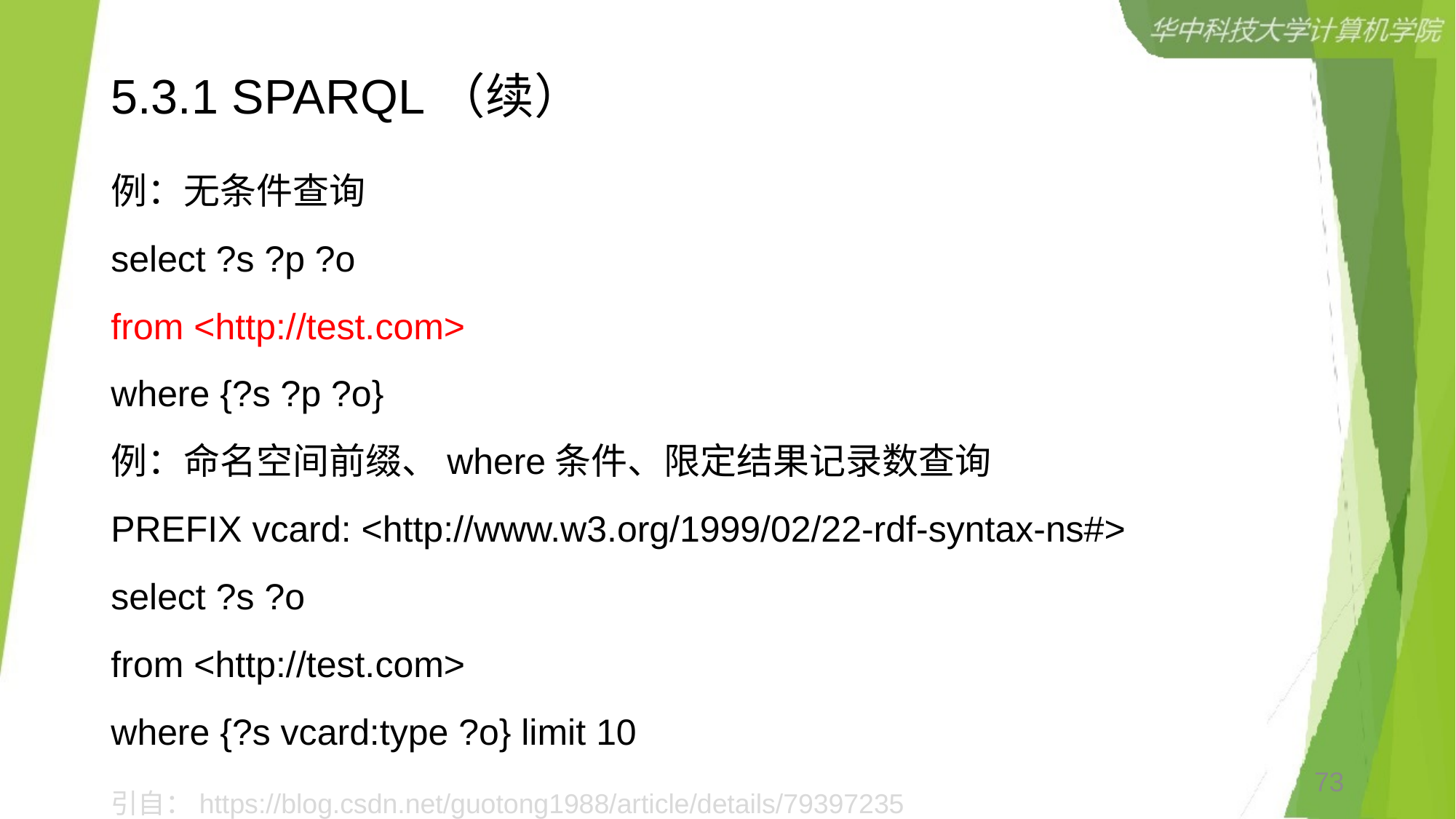

# 5.3.1 SPARQL（续）
例：无条件查询
select ?s ?p ?o
from <http://test.com>
where {?s ?p ?o}
例：命名空间前缀、where条件、限定结果记录数查询
PREFIX vcard: <http://www.w3.org/1999/02/22-rdf-syntax-ns#>
select ?s ?o
from <http://test.com>
where {?s vcard:type ?o} limit 10
73
引自：https://blog.csdn.net/guotong1988/article/details/79397235